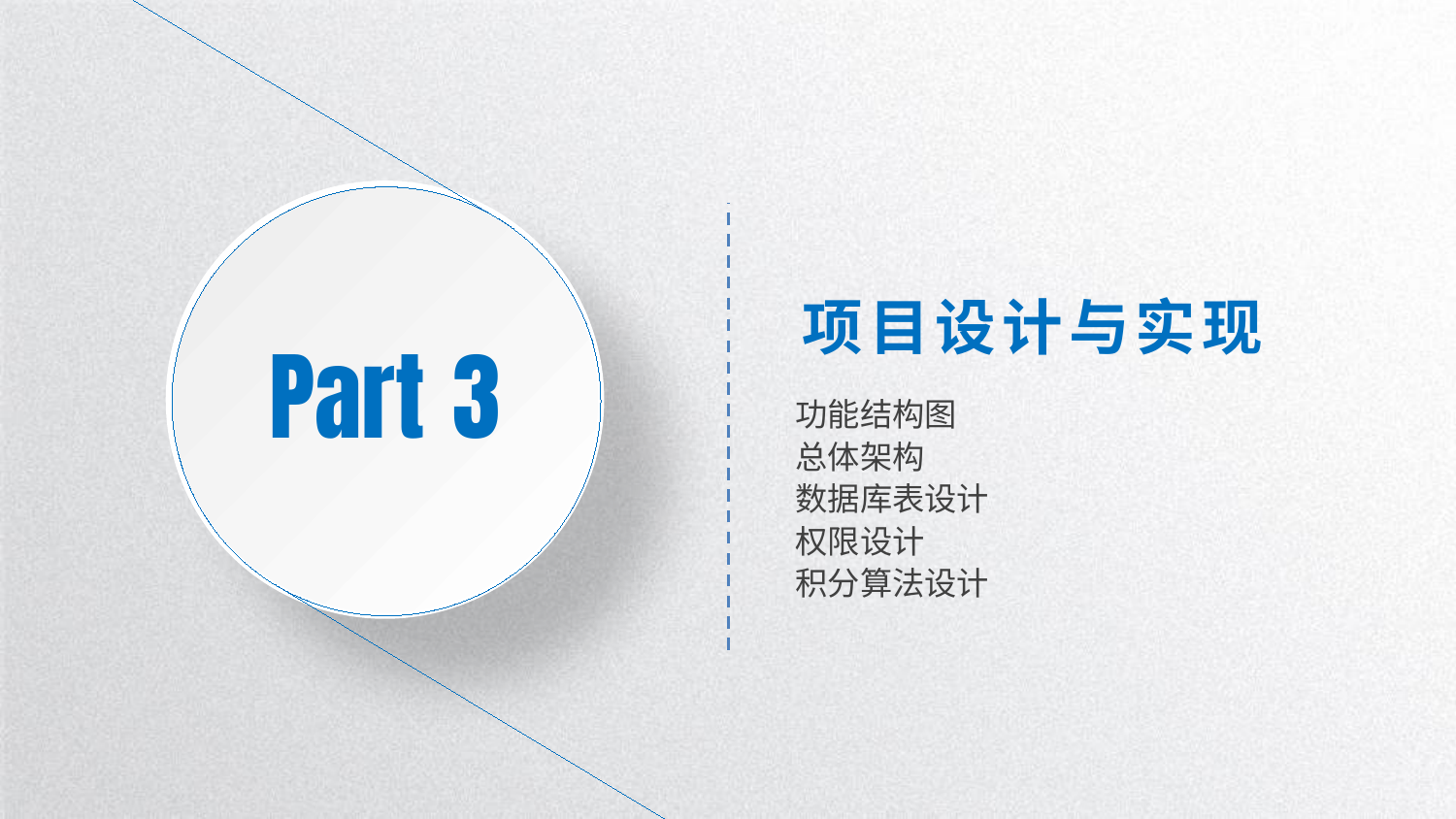

Part 3

项目设计与实现
功能结构图
总体架构
数据库表设计
权限设计
积分算法设计